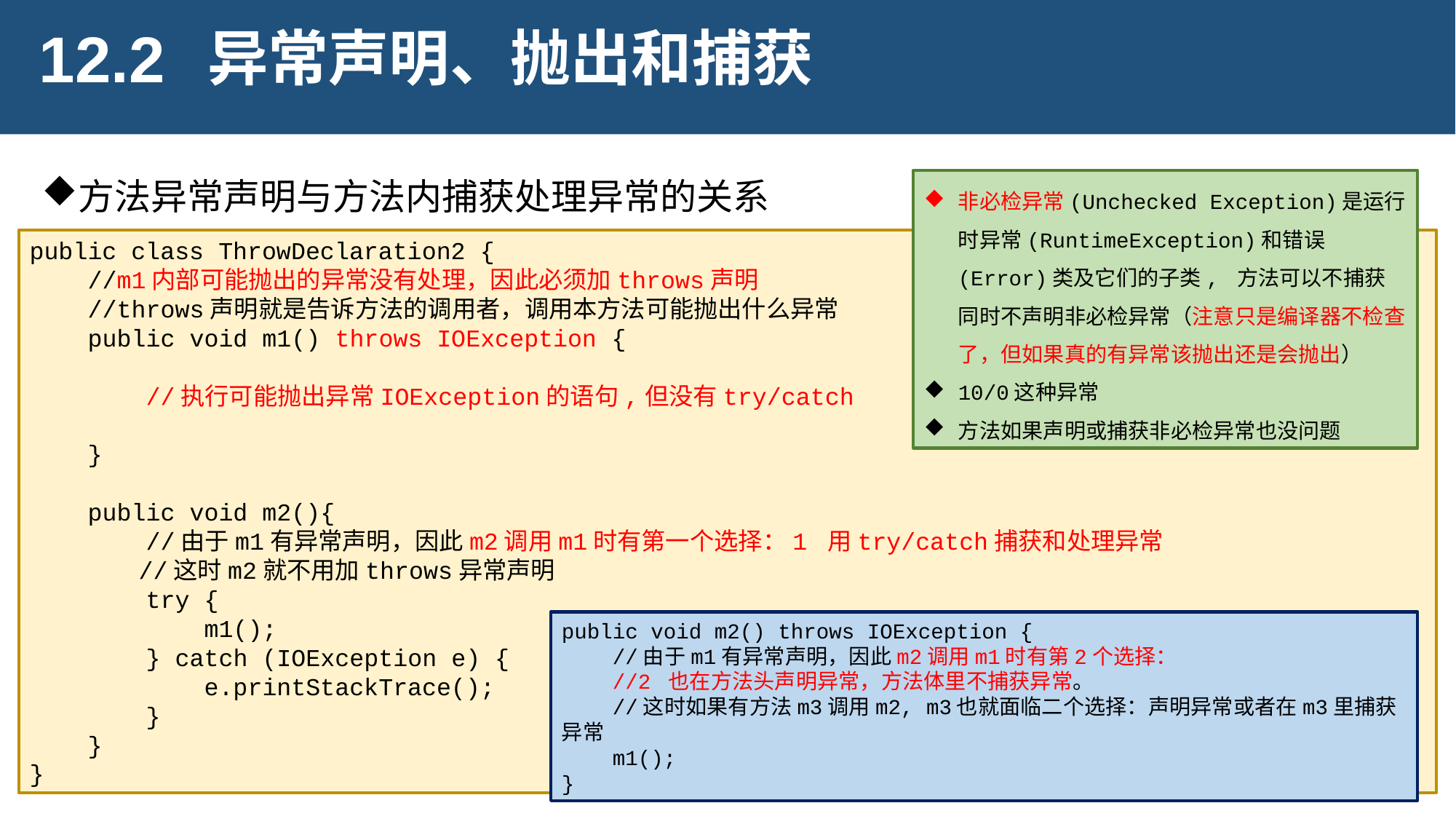

12.2
异常声明、抛出和捕获

方法异常声明与方法内捕获处理异常的关系

非必检异常(Unchecked Exception)是运行时异常(RuntimeException)和错误(Error)类及它们的子类, 方法可以不捕获同时不声明非必检异常（注意只是编译器不检查了，但如果真的有异常该抛出还是会抛出）
10/0这种异常
方法如果声明或捕获非必检异常也没问题
public class ThrowDeclaration2 {
    //m1内部可能抛出的异常没有处理，因此必须加throws声明
    //throws声明就是告诉方法的调用者，调用本方法可能抛出什么异常
    public void m1() throws IOException {

        //执行可能抛出异常IOException的语句,但没有try/catch

    }

    public void m2(){
        //由于m1有异常声明，因此m2调用m1时有第一个选择：1 用try/catch捕获和处理异常
	//这时m2就不用加throws异常声明
        try {
            m1();
        } catch (IOException e) {
            e.printStackTrace();
        }
    }
}
public void m2() throws IOException {
    //由于m1有异常声明，因此m2调用m1时有第2个选择：
    //2 也在方法头声明异常，方法体里不捕获异常。
    //这时如果有方法m3调用m2, m3也就面临二个选择：声明异常或者在m3里捕获异常
    m1();
}